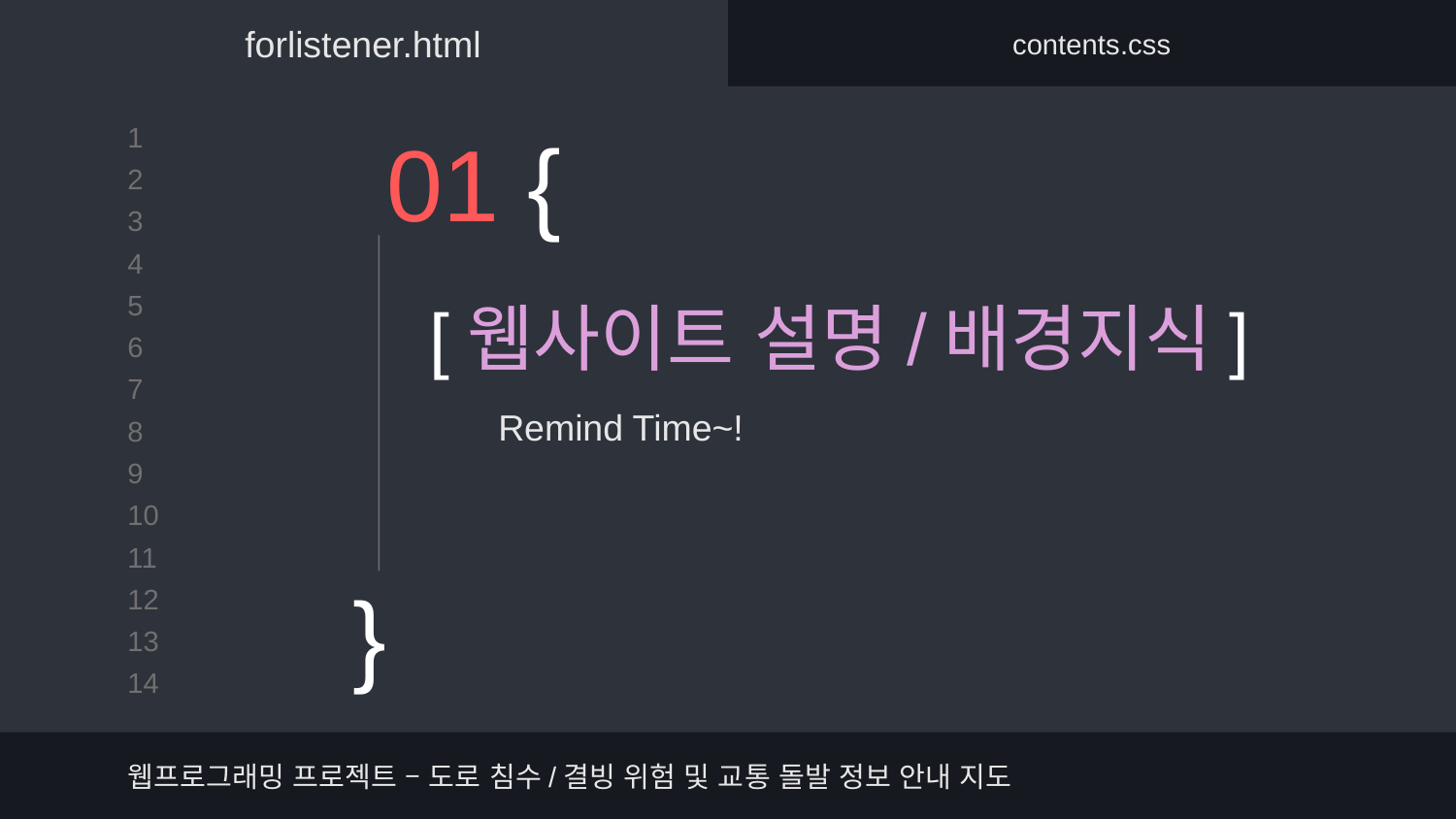

forlistener.html
contents.css
# 01 {
[웹사이트 설명/배경지식]
Remind Time~!
}
웹프로그래밍 프로젝트 – 도로 침수/결빙 위험 및 교통 돌발 정보 안내 지도